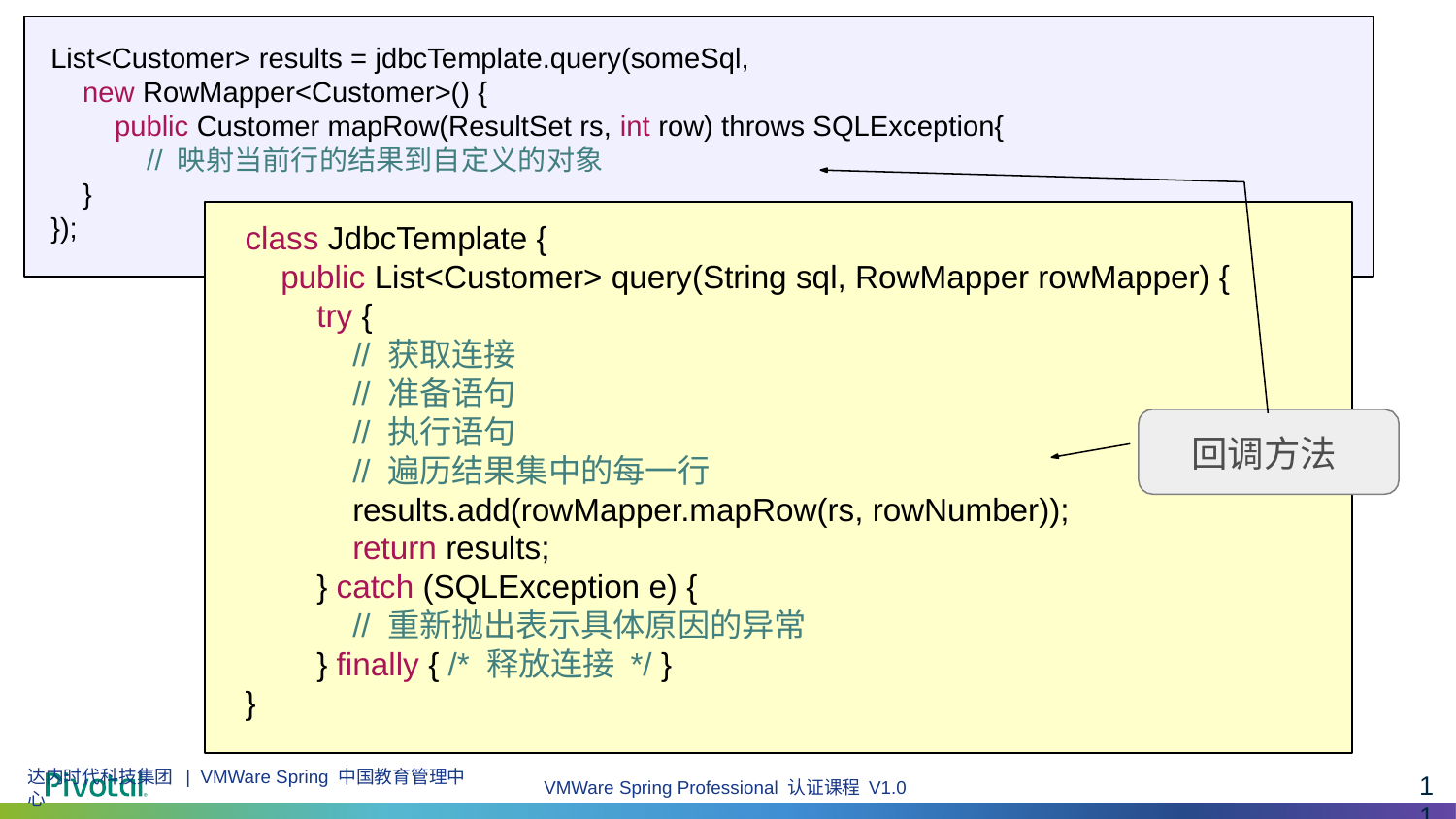

# 使用回调
List<Customer> results = jdbcTemplate.query(someSql,
    new RowMapper<Customer>() {
        public Customer mapRow(ResultSet rs, int row) throws SQLException{
            // 映射当前行的结果到自定义的对象
    }
});

class JdbcTemplate {
    public List<Customer> query(String sql, RowMapper rowMapper) {
        try {
            // 获取连接
            // 准备语句
            // 执行语句
            // 遍历结果集中的每一行
            results.add(rowMapper.mapRow(rs, rowNumber));
            return results;
        } catch (SQLException e) {
            // 重新抛出表示具体原因的异常
        } finally { /* 释放连接 */ }
}

回调方法
11